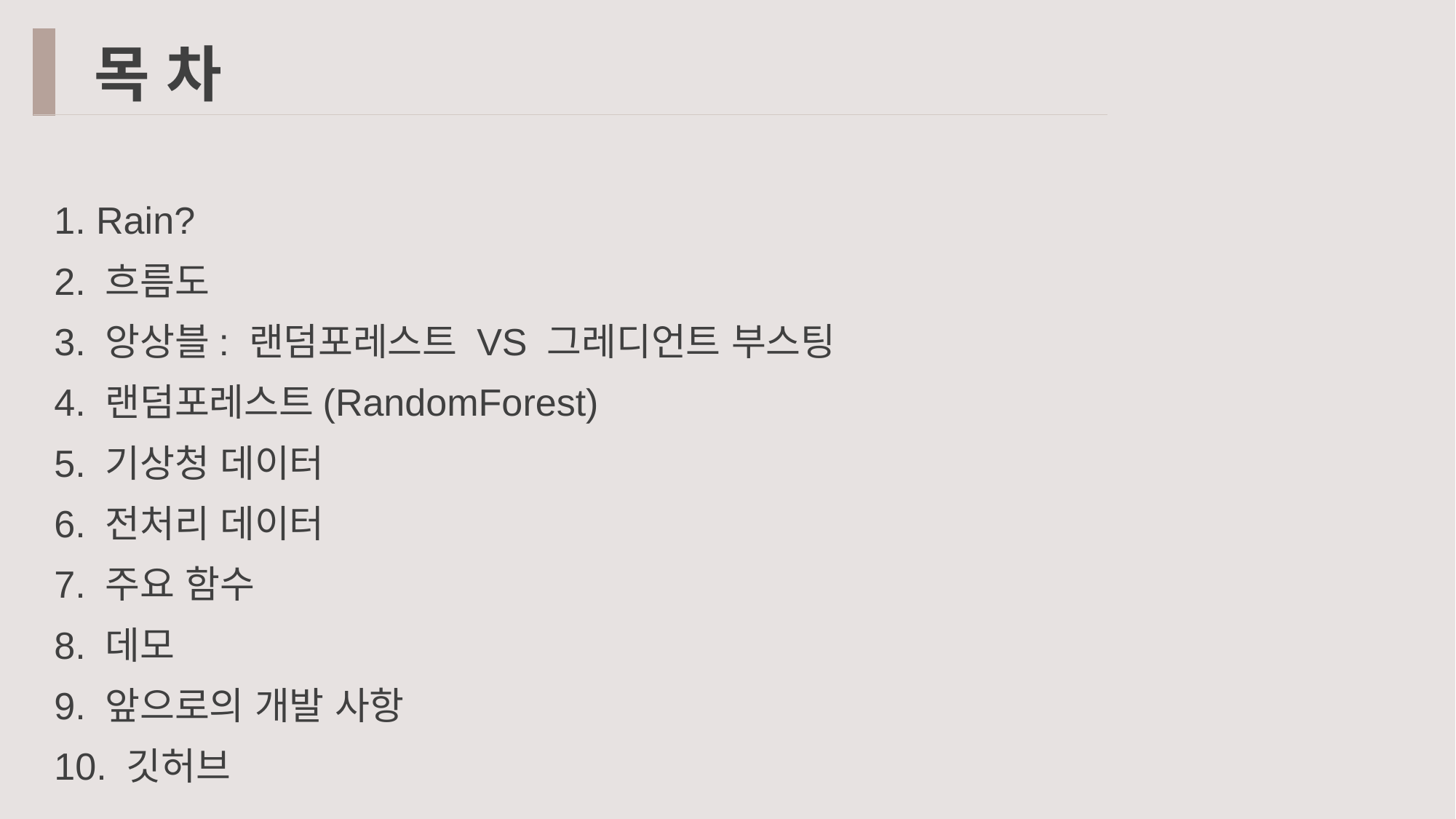

목 차
1. Rain?
2. 흐름도
3. 앙상블: 랜덤포레스트 VS 그레디언트 부스팅
4. 랜덤포레스트(RandomForest)
5. 기상청 데이터
6. 전처리 데이터
7. 주요 함수
8. 데모
9. 앞으로의 개발 사항
10. 깃허브